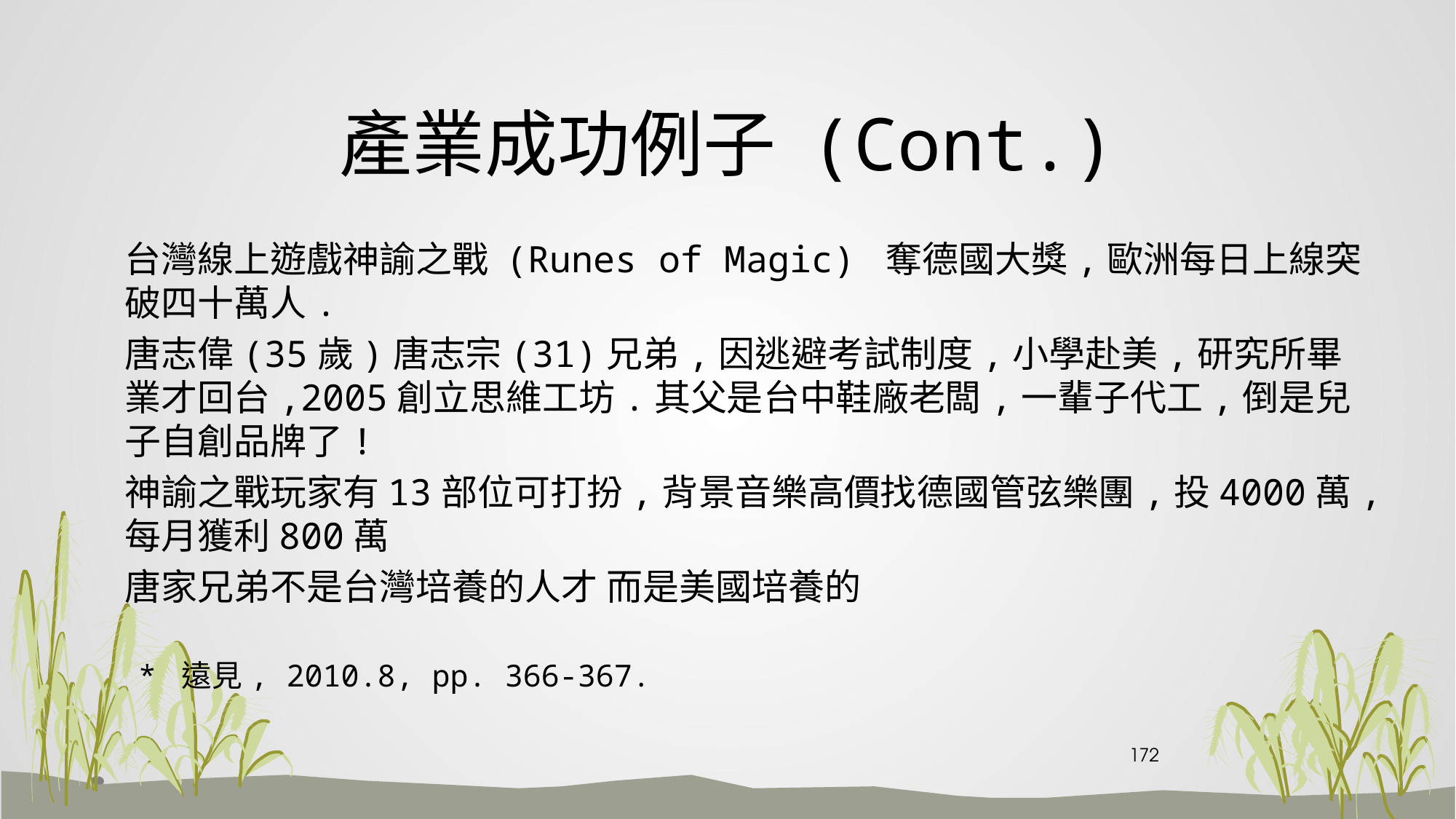

# 產業成功例子 (Cont.)
    台灣線上遊戲神諭之戰 (Runes of Magic) 奪德國大獎,歐洲每日上線突破四十萬人.
    唐志偉(35歲)唐志宗(31)兄弟,因逃避考試制度,小學赴美,研究所畢業才回台,2005創立思維工坊.其父是台中鞋廠老闆,一輩子代工,倒是兒子自創品牌了!
    神諭之戰玩家有13部位可打扮,背景音樂高價找德國管弦樂團,投4000萬,每月獲利800萬
    唐家兄弟不是台灣培養的人才 而是美國培養的

   * 遠見, 2010.8, pp. 366-367.
172